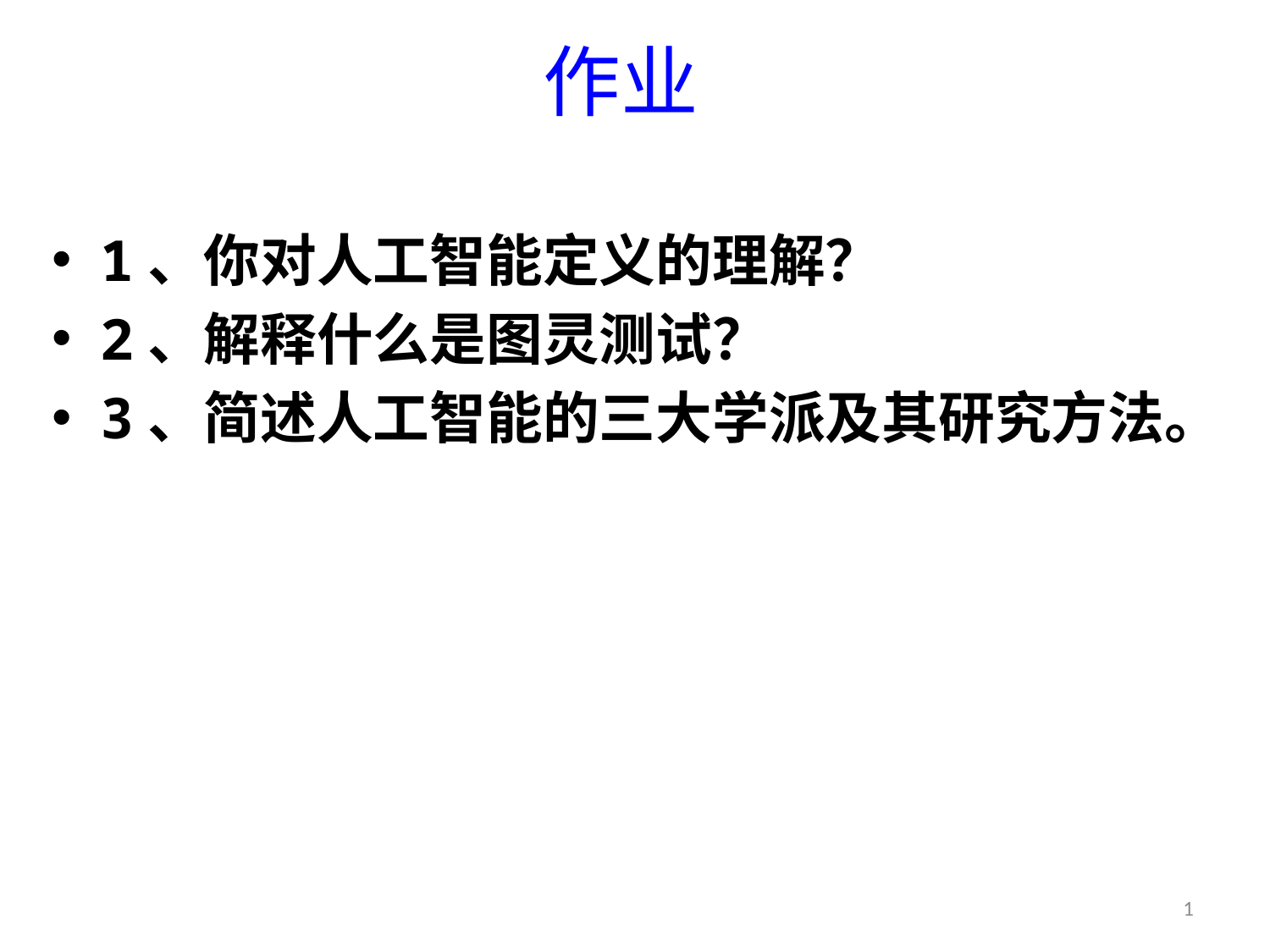

# 作业
1、你对人工智能定义的理解？
2、解释什么是图灵测试？
3、简述人工智能的三大学派及其研究方法。
1